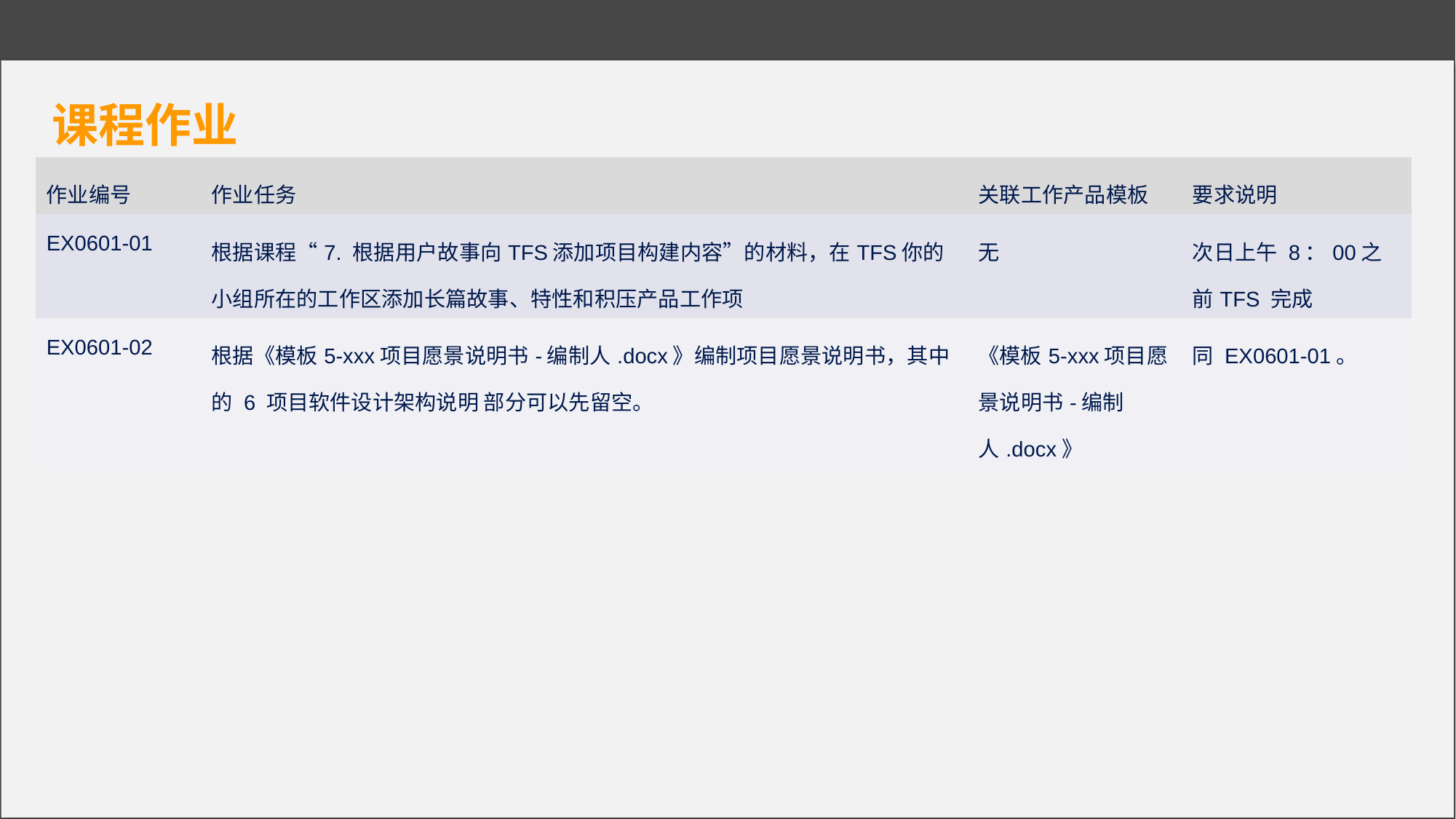

课程作业
| 作业编号 | 作业任务 | 关联工作产品模板 | 要求说明 |
| --- | --- | --- | --- |
| EX0601-01 | 根据课程“7. 根据用户故事向TFS添加项目构建内容”的材料，在TFS你的小组所在的工作区添加长篇故事、特性和积压产品工作项 | 无 | 次日上午 8：00之前TFS 完成 |
| EX0601-02 | 根据《模板5-xxx项目愿景说明书-编制人.docx》编制项目愿景说明书，其中的 6 项目软件设计架构说明 部分可以先留空。 | 《模板5-xxx项目愿景说明书-编制人.docx》 | 同 EX0601-01。 |